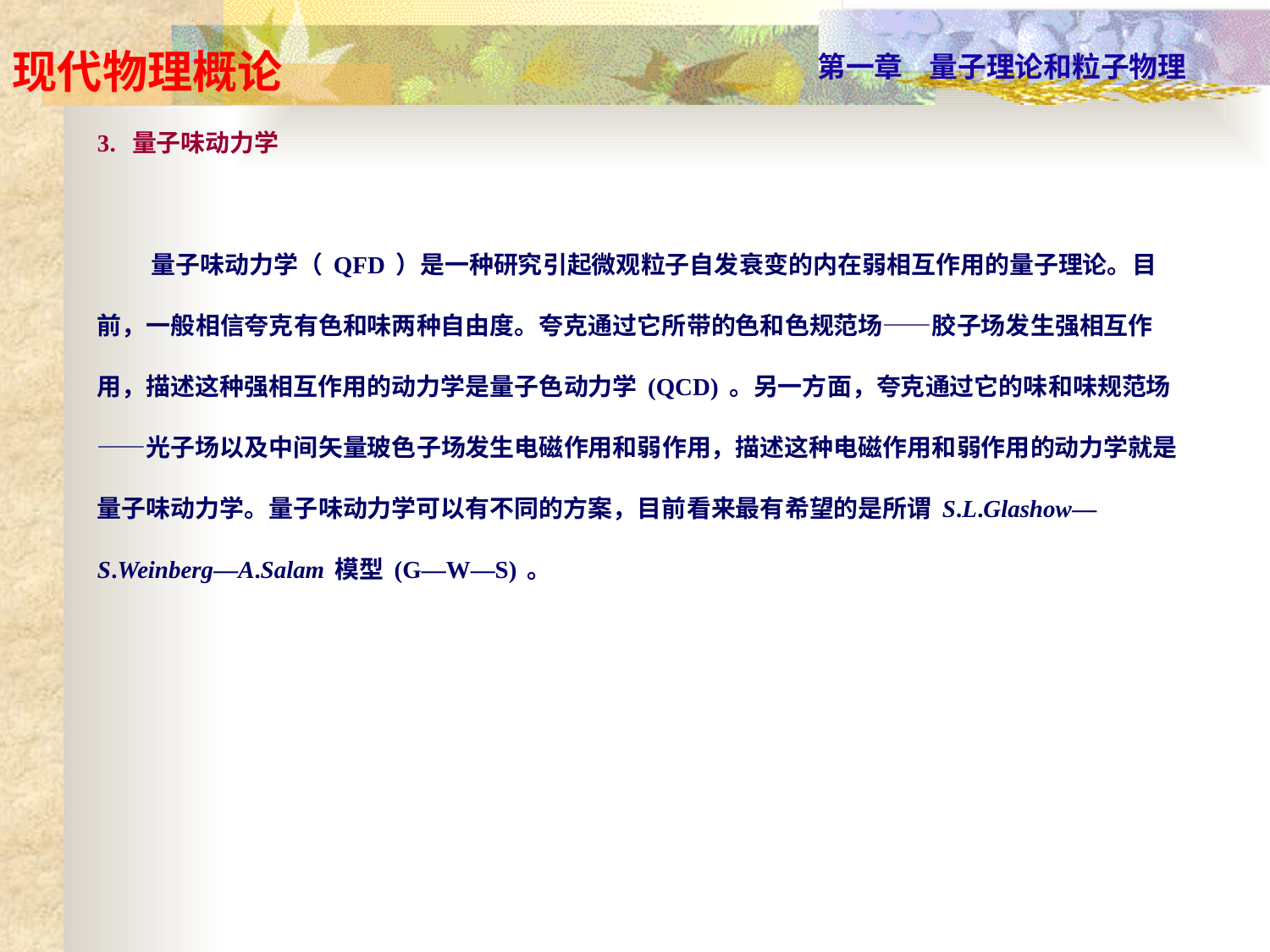

3. 量子味动力学

        量子味动力学（QFD）是一种研究引起微观粒子自发衰变的内在弱相互作用的量子理论。目前，一般相信夸克有色和味两种自由度。夸克通过它所带的色和色规范场——胶子场发生强相互作用，描述这种强相互作用的动力学是量子色动力学(QCD)。另一方面，夸克通过它的味和味规范场——光子场以及中间矢量玻色子场发生电磁作用和弱作用，描述这种电磁作用和弱作用的动力学就是量子味动力学。量子味动力学可以有不同的方案，目前看来最有希望的是所谓S.L.Glashow—S.Weinberg—A.Salam模型(G—W—S)。